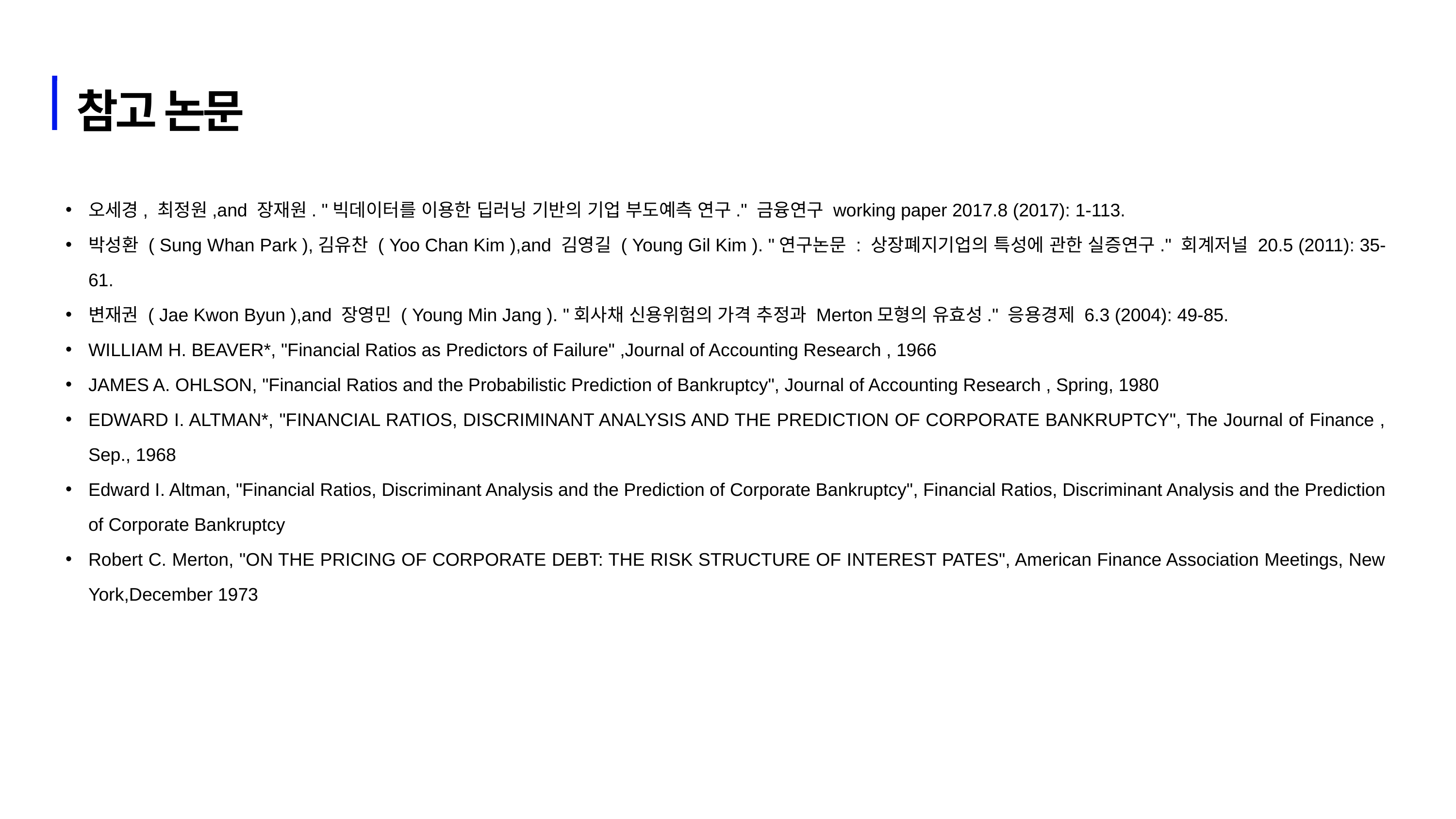

참고 논문

오세경, 최정원,and 장재원. "빅데이터를 이용한 딥러닝 기반의 기업 부도예측 연구." 금융연구 working paper 2017.8 (2017): 1-113.
박성환 ( Sung Whan Park ),김유찬 ( Yoo Chan Kim ),and 김영길 ( Young Gil Kim ). "연구논문 : 상장폐지기업의 특성에 관한 실증연구." 회계저널 20.5 (2011): 35-61.
변재권 ( Jae Kwon Byun ),and 장영민 ( Young Min Jang ). "회사채 신용위험의 가격 추정과 Merton모형의 유효성." 응용경제 6.3 (2004): 49-85.
WILLIAM H. BEAVER*, "Financial Ratios as Predictors of Failure" ,Journal of Accounting Research , 1966
JAMES A. OHLSON, "Financial Ratios and the Probabilistic Prediction of Bankruptcy", Journal of Accounting Research , Spring, 1980
EDWARD I. ALTMAN*, "FINANCIAL RATIOS, DISCRIMINANT ANALYSIS AND THE PREDICTION OF CORPORATE BANKRUPTCY", The Journal of Finance , Sep., 1968
Edward I. Altman, "Financial Ratios, Discriminant Analysis and the Prediction of Corporate Bankruptcy", Financial Ratios, Discriminant Analysis and the Prediction of Corporate Bankruptcy
Robert C. Merton, "ON THE PRICING OF CORPORATE DEBT: THE RISK STRUCTURE OF INTEREST PATES", American Finance Association Meetings, New York,December 1973